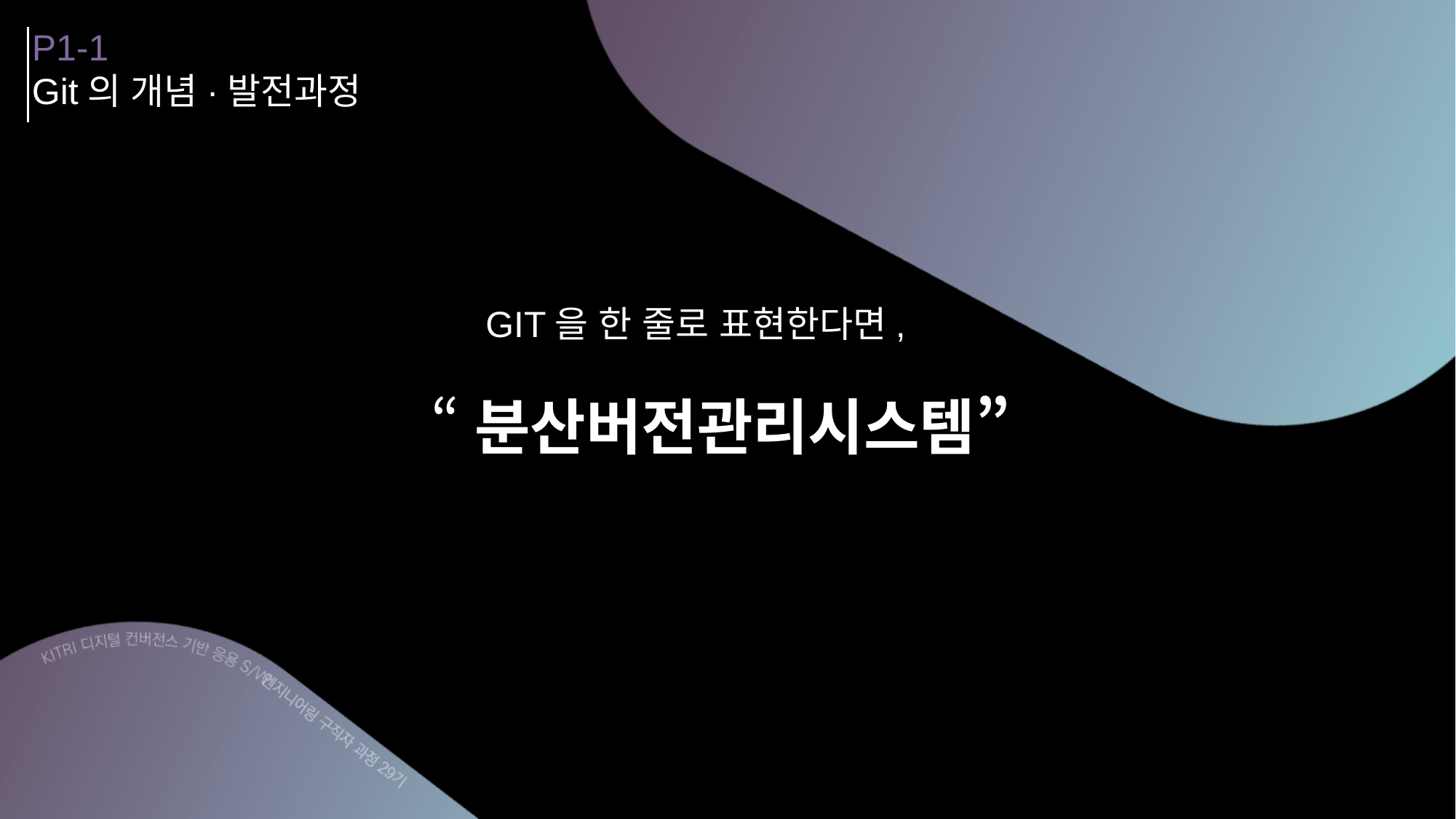

P1-1
Git의 개념·발전과정
GIT을 한 줄로 표현한다면,
“분산버전관리시스템”